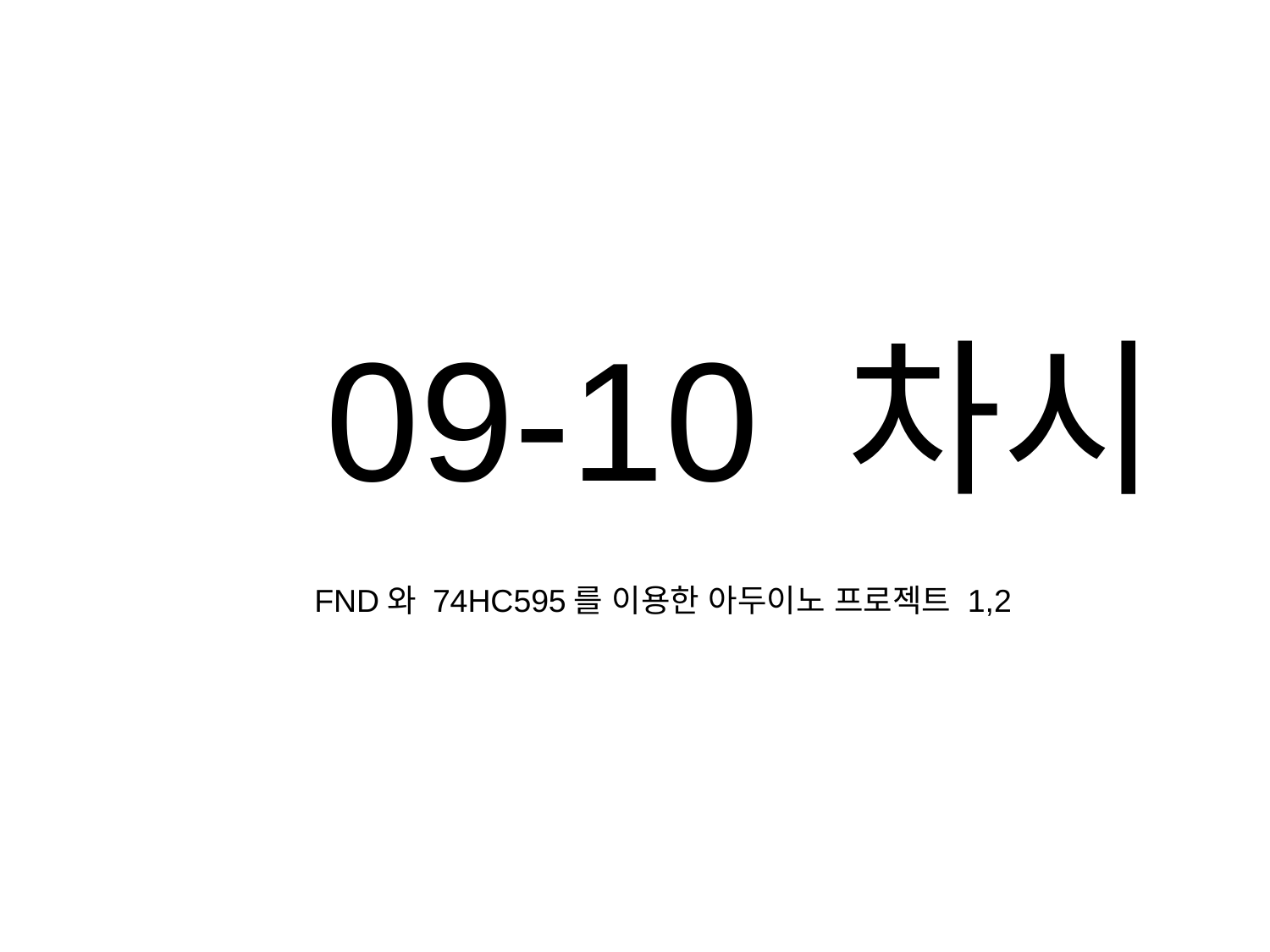

09-10 차시
FND와 74HC595를 이용한 아두이노 프로젝트 1,2